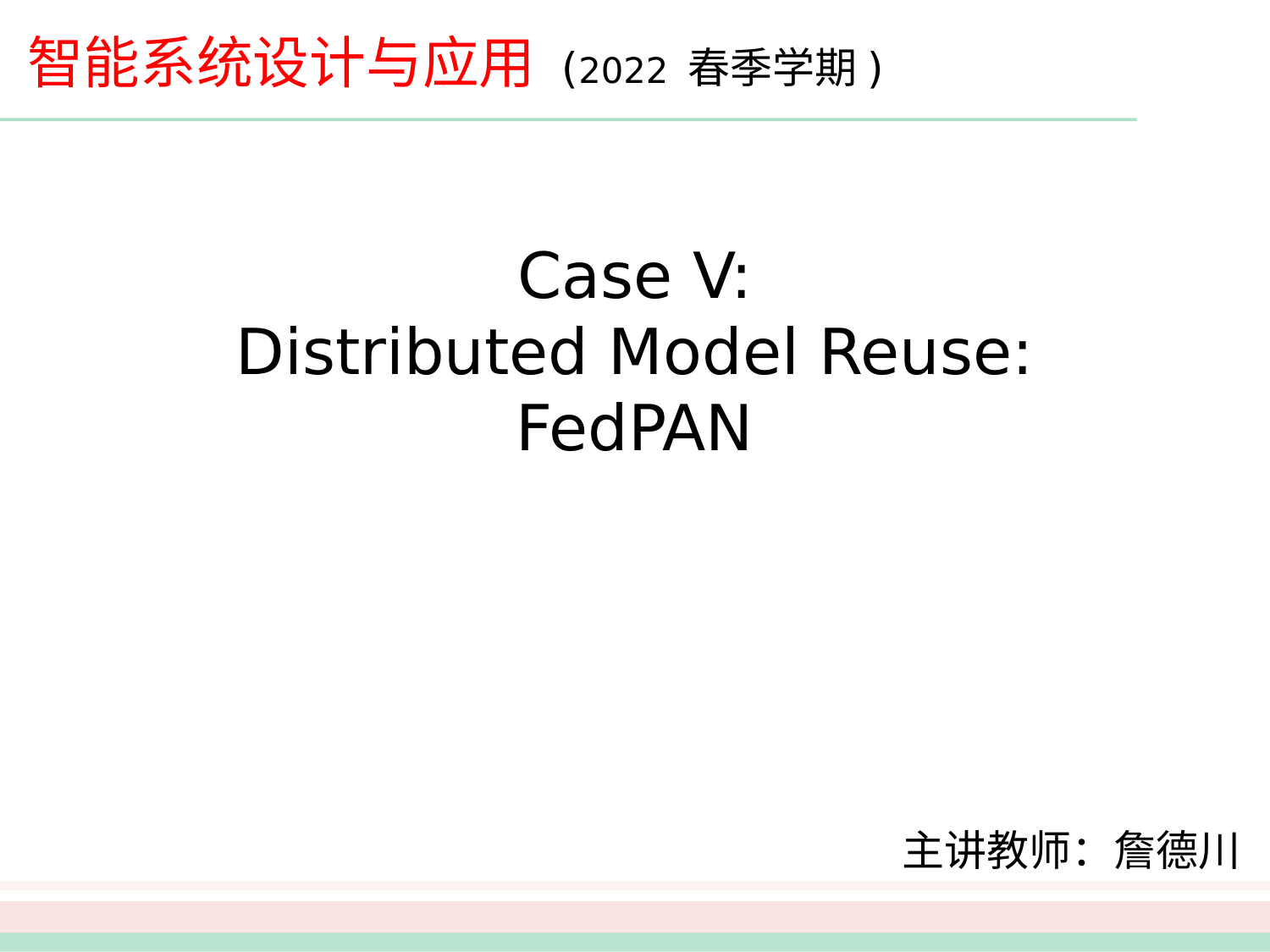

# 智能系统设计与应用 (2022 春季学期)
Case V:
Distributed Model Reuse:
FedPAN
主讲教师：詹德川